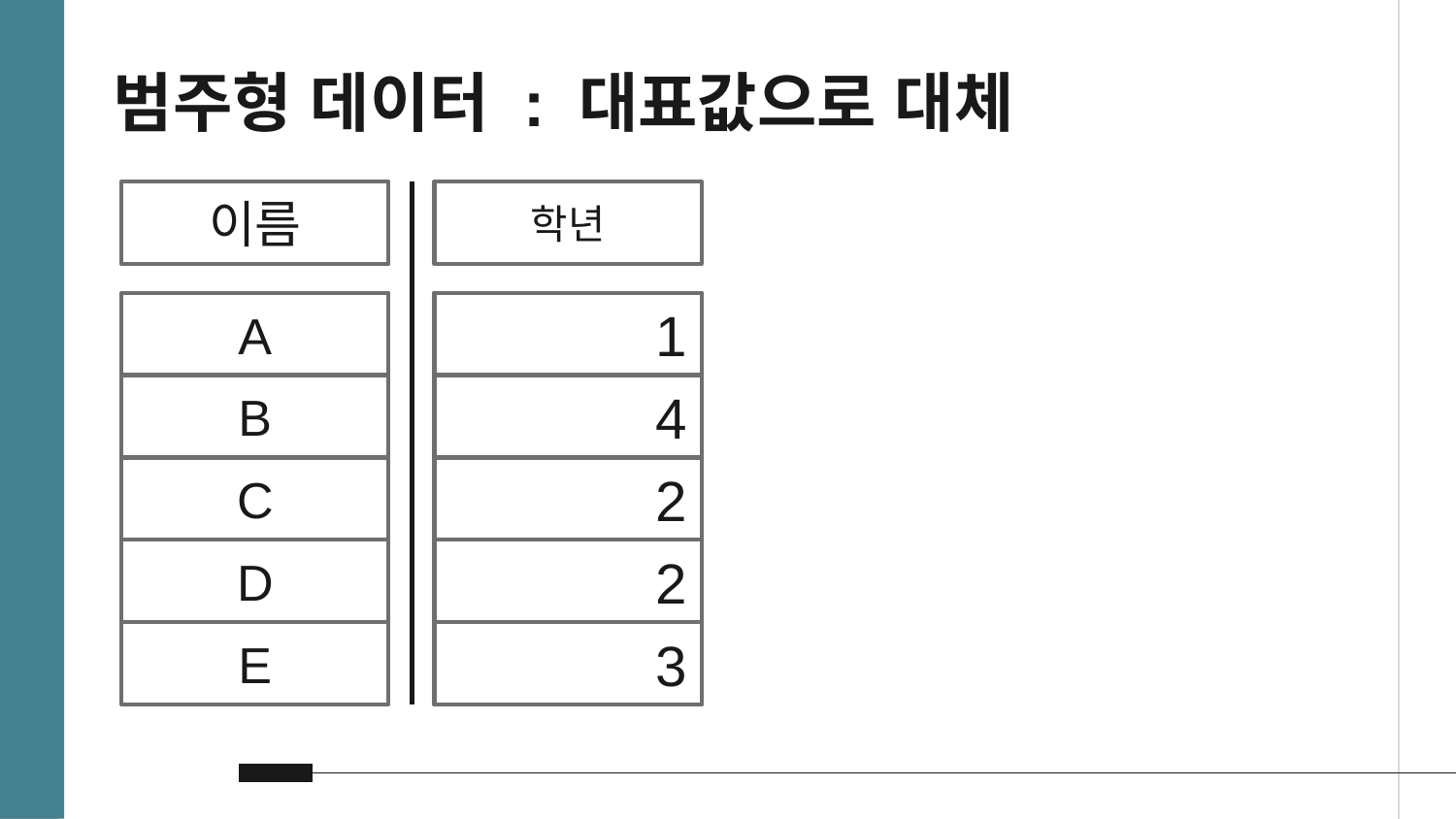

범주형 데이터 : 대표값으로 대체
이름
학년
A
100,000
1
B
90,000
4

C
120,000
2
D
120,000
2
E
150,000
3